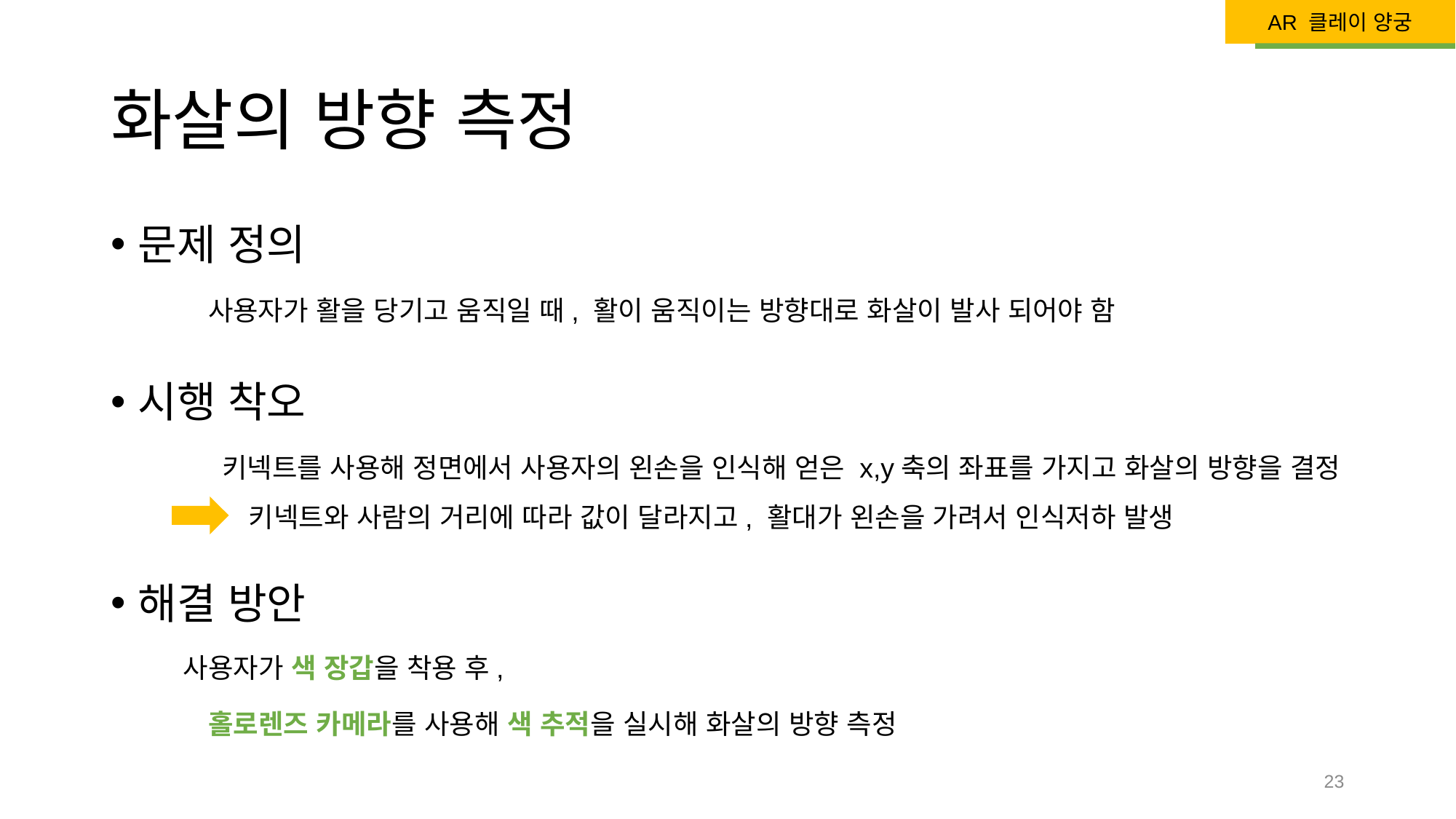

# 화살의 방향 측정
문제 정의
사용자가 활을 당기고 움직일 때, 활이 움직이는 방향대로 화살이 발사 되어야 함
시행 착오
키넥트를 사용해 정면에서 사용자의 왼손을 인식해 얻은 x,y축의 좌표를 가지고 화살의 방향을 결정
키넥트와 사람의 거리에 따라 값이 달라지고, 활대가 왼손을 가려서 인식저하 발생

해결 방안
사용자가 색 장갑을 착용 후,
홀로렌즈 카메라를 사용해 색 추적을 실시해 화살의 방향 측정
23